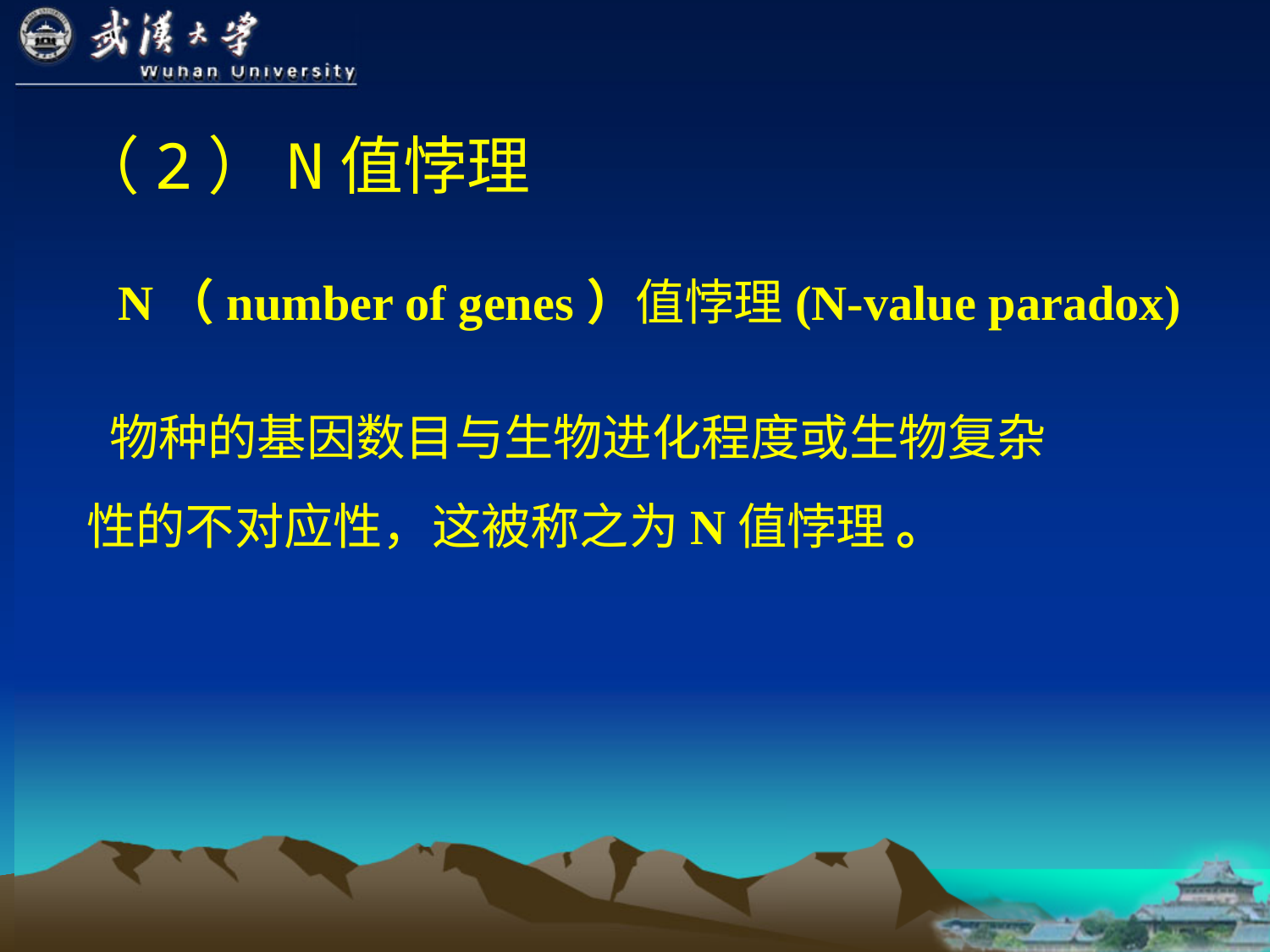

# （2）N值悖理
N（number of genes）值悖理(N-value paradox)
 物种的基因数目与生物进化程度或生物复杂性的不对应性，这被称之为N值悖理 。